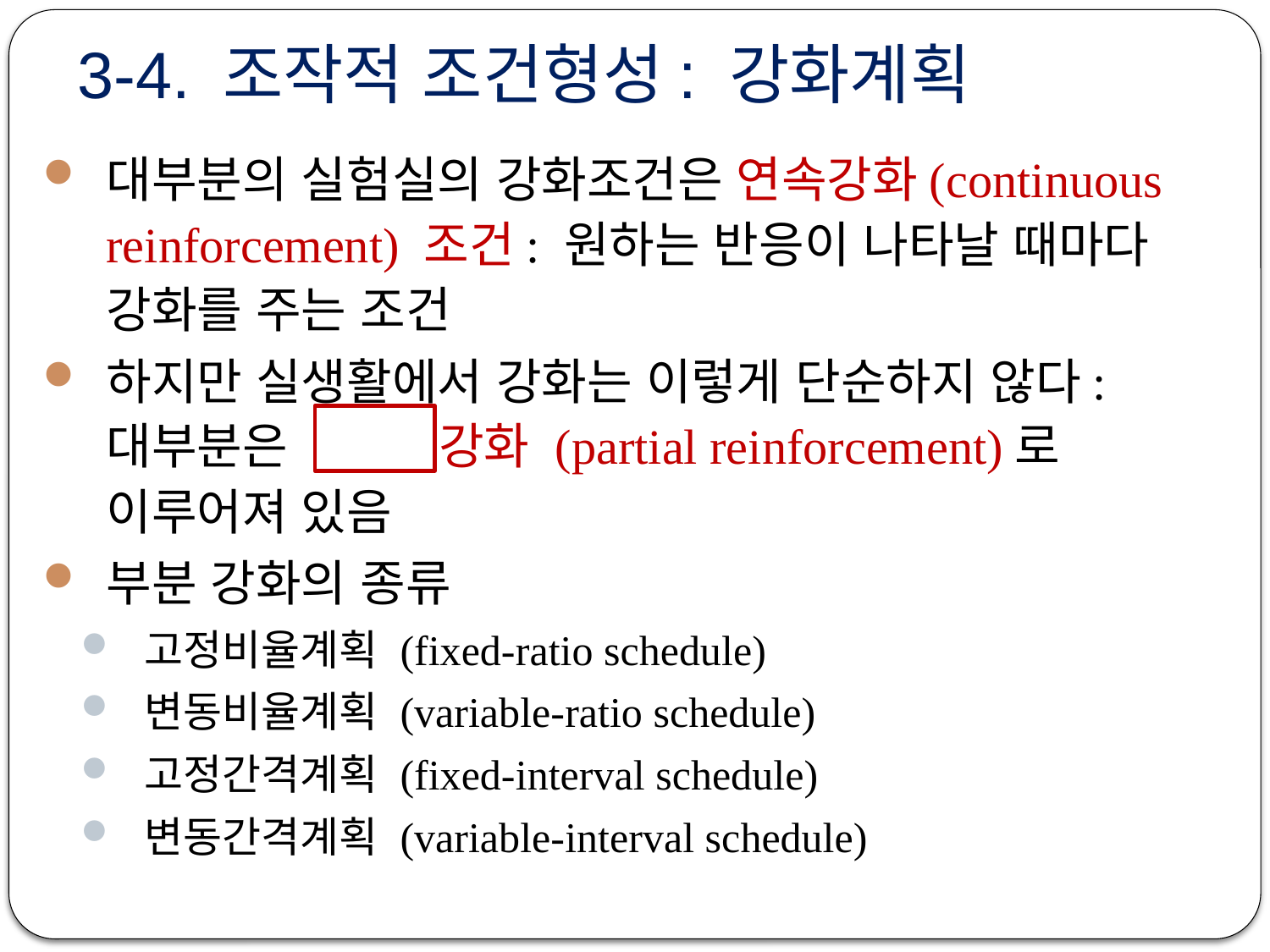

# 3-4. 조작적 조건형성: 강화계획
대부분의 실험실의 강화조건은 연속강화(continuous reinforcement) 조건: 원하는 반응이 나타날 때마다 강화를 주는 조건
하지만 실생활에서 강화는 이렇게 단순하지 않다: 대부분은           강화 (partial reinforcement)로 이루어져 있음
부분 강화의 종류
고정비율계획 (fixed-ratio schedule)
변동비율계획 (variable-ratio schedule)
고정간격계획 (fixed-interval schedule)
변동간격계획 (variable-interval schedule)